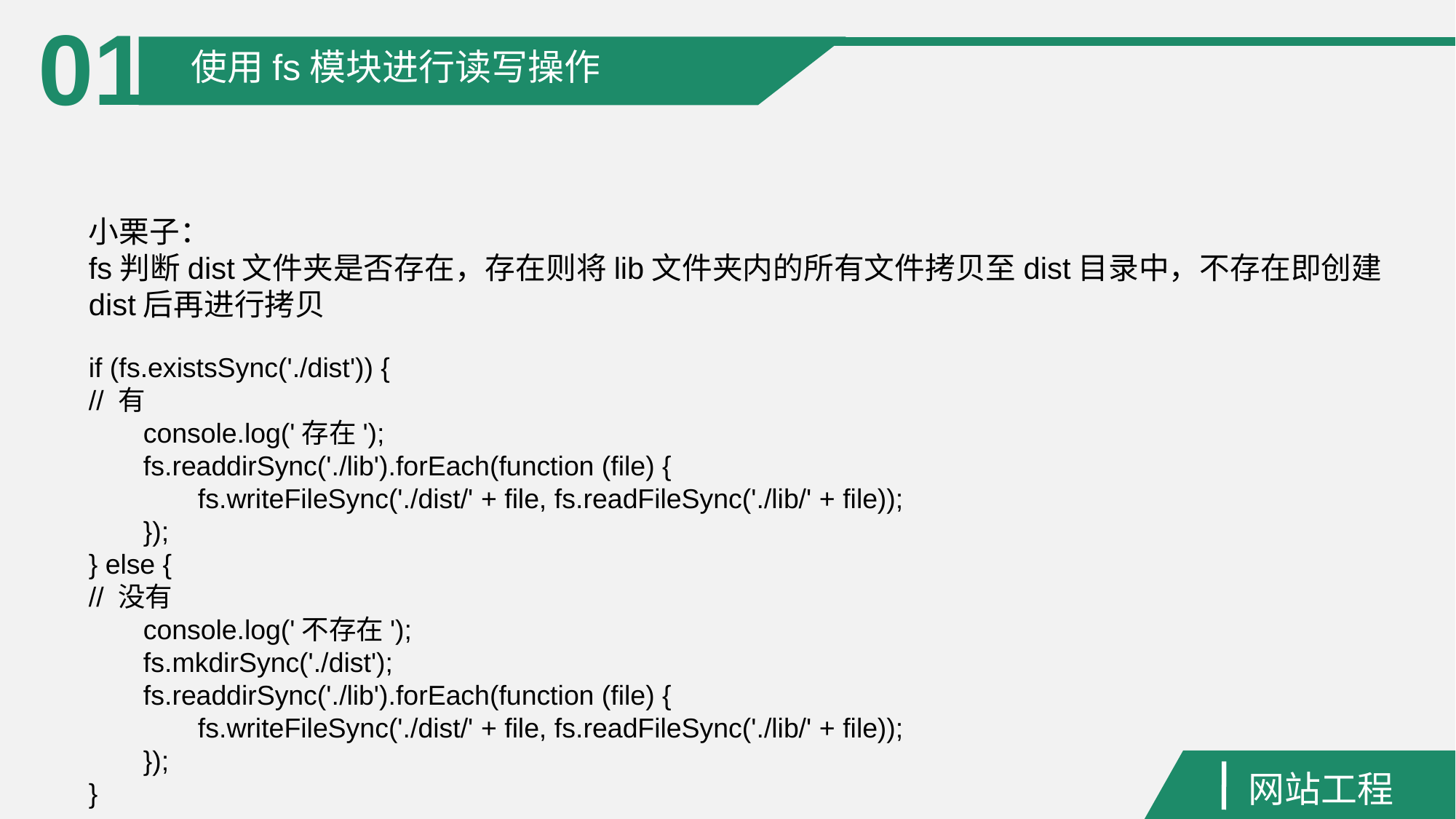

01
使用fs模块进行读写操作

小栗子：
fs判断dist文件夹是否存在，存在则将lib文件夹内的所有文件拷贝至dist目录中，不存在即创建dist后再进行拷贝

if (fs.existsSync('./dist')) {
// 有
console.log('存在');
fs.readdirSync('./lib').forEach(function (file) {
fs.writeFileSync('./dist/' + file, fs.readFileSync('./lib/' + file));
});
} else {
// 没有
console.log('不存在');
fs.mkdirSync('./dist');
fs.readdirSync('./lib').forEach(function (file) {
fs.writeFileSync('./dist/' + file, fs.readFileSync('./lib/' + file));
});
}